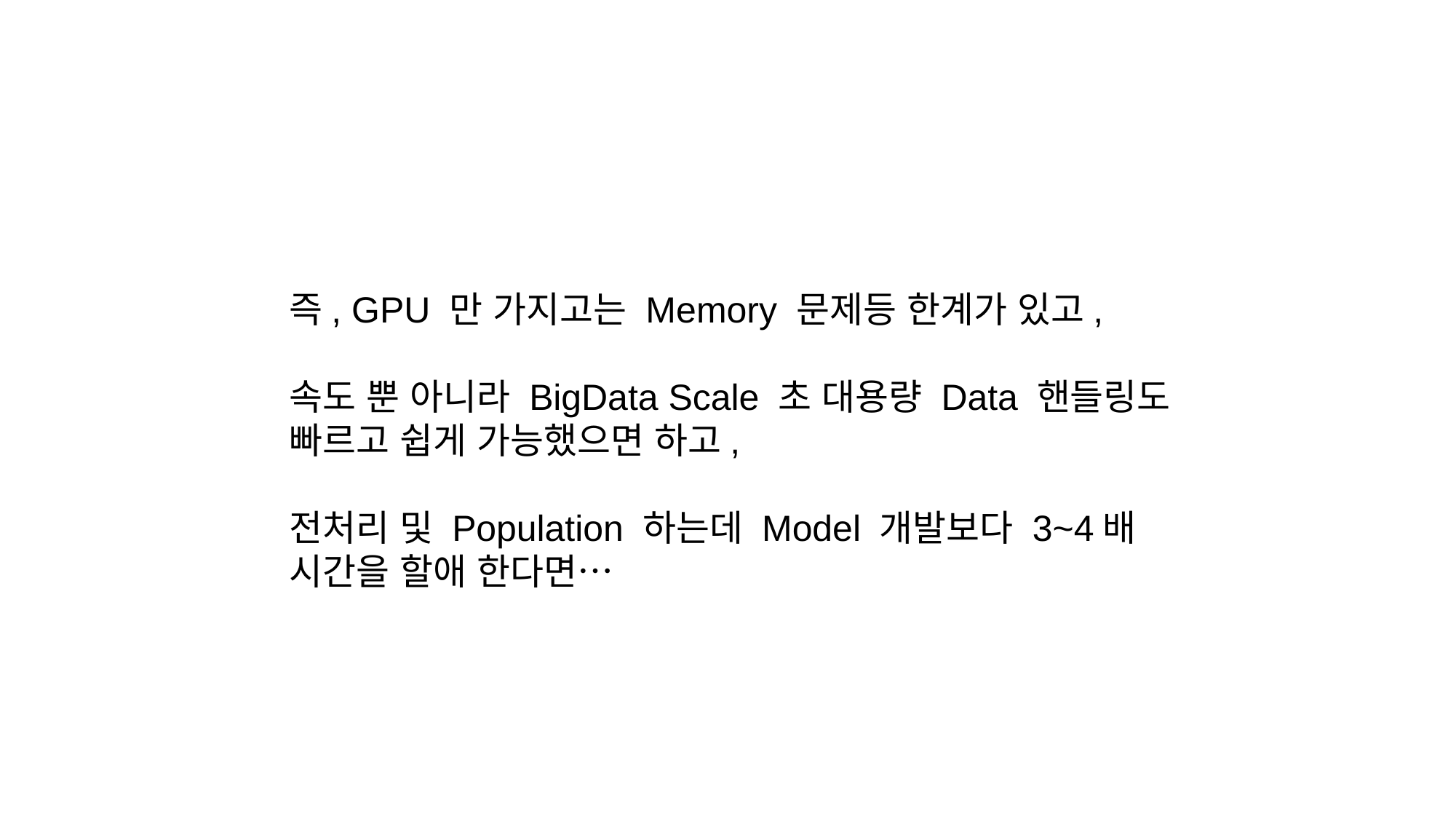

즉, GPU 만 가지고는 Memory 문제등 한계가 있고,

속도 뿐 아니라 BigData Scale 초 대용량 Data 핸들링도 빠르고 쉽게 가능했으면 하고,

전처리 및 Population 하는데 Model 개발보다 3~4배 시간을 할애 한다면…